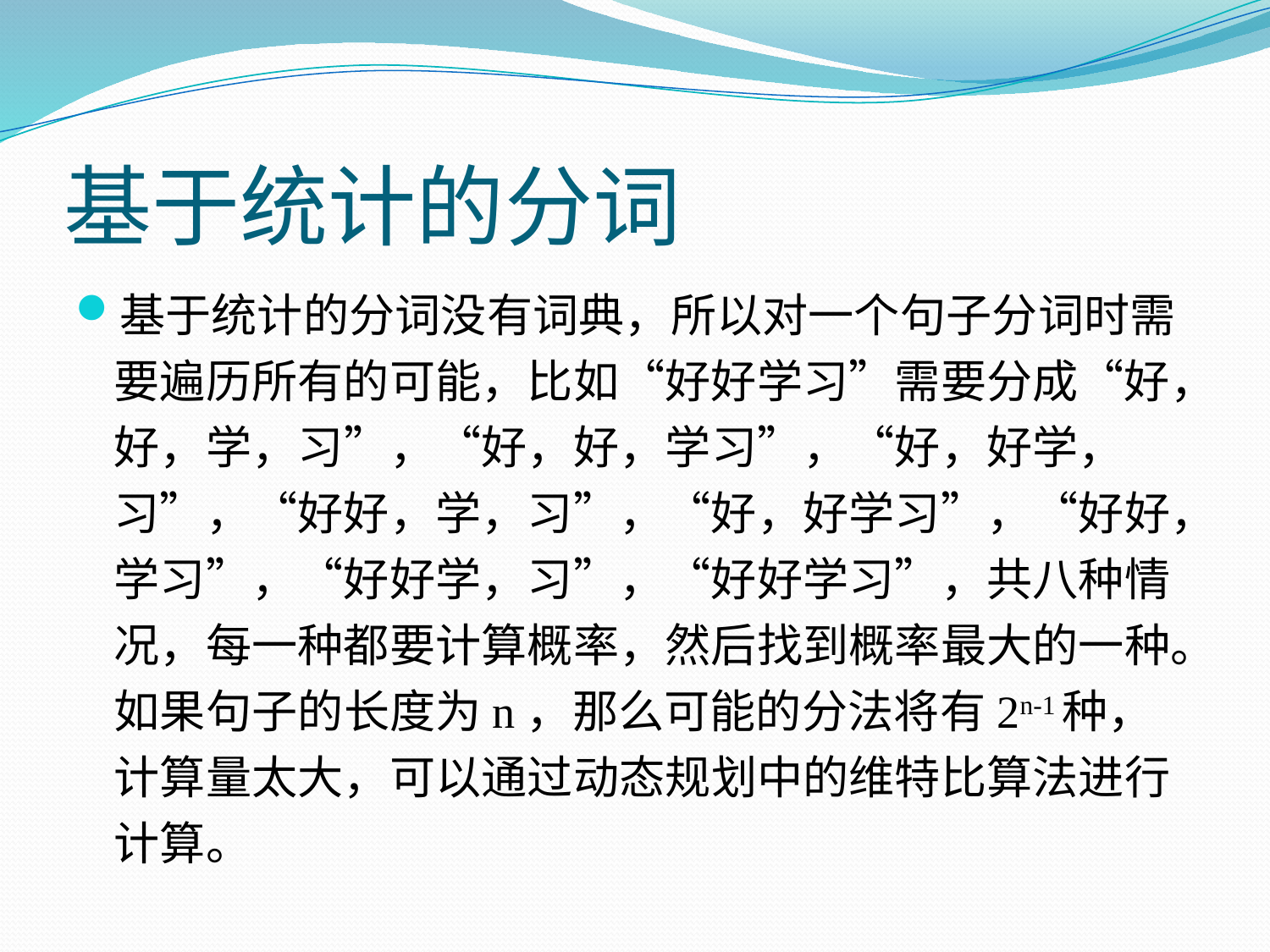

# 基于统计的分词
基于统计的分词没有词典，所以对一个句子分词时需要遍历所有的可能，比如“好好学习”需要分成“好，好，学，习”，“好，好，学习”，“好，好学，习”，“好好，学，习”，“好，好学习”，“好好，学习”，“好好学，习”，“好好学习”，共八种情况，每一种都要计算概率，然后找到概率最大的一种。如果句子的长度为n，那么可能的分法将有2n-1种，计算量太大，可以通过动态规划中的维特比算法进行计算。